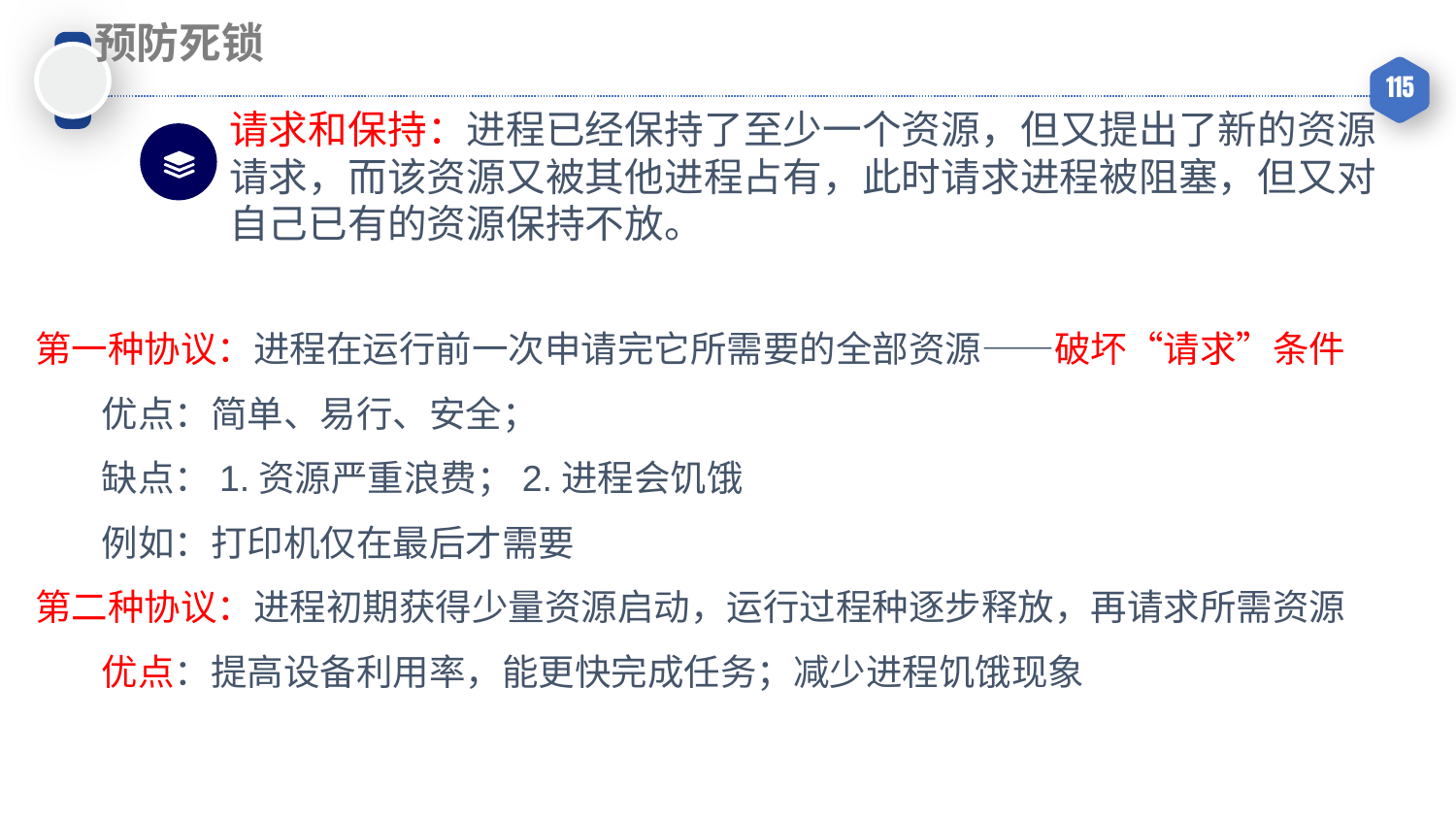

预防死锁

请求和保持：进程已经保持了至少一个资源，但又提出了新的资源请求，而该资源又被其他进程占有，此时请求进程被阻塞，但又对自己已有的资源保持不放。

第一种协议：进程在运行前一次申请完它所需要的全部资源——破坏“请求”条件
       优点：简单、易行、安全；
       缺点：1.资源严重浪费；2.进程会饥饿
       例如：打印机仅在最后才需要
第二种协议：进程初期获得少量资源启动，运行过程种逐步释放，再请求所需资源
       优点：提高设备利用率，能更快完成任务；减少进程饥饿现象